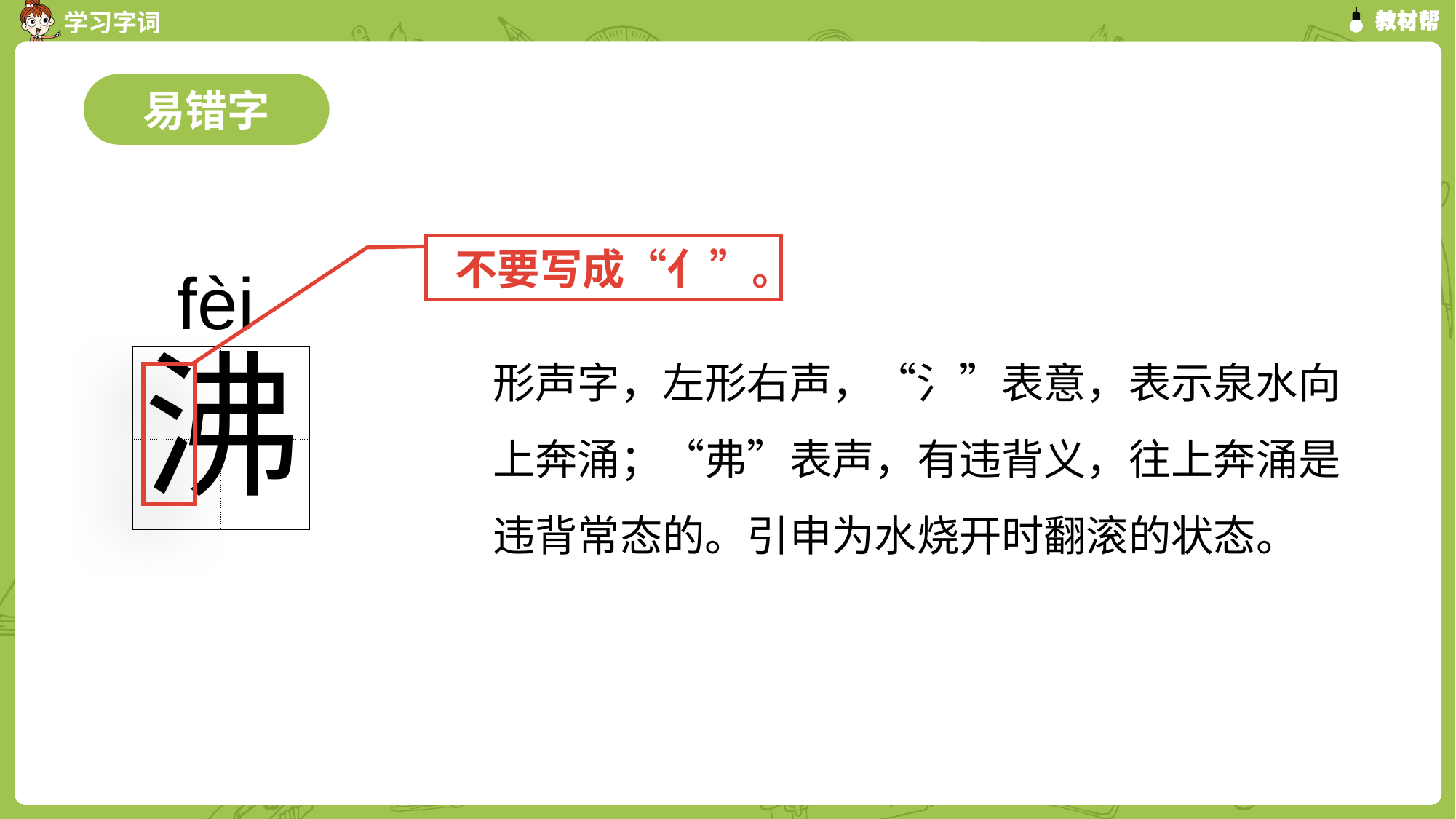

易错字
不要写成“亻”。
fèi
沸
形声字，左形右声，“氵”表意，表示泉水向上奔涌；“弗”表声，有违背义，往上奔涌是违背常态的。引申为水烧开时翻滚的状态。
|  |  |
| --- | --- |
|  |  |